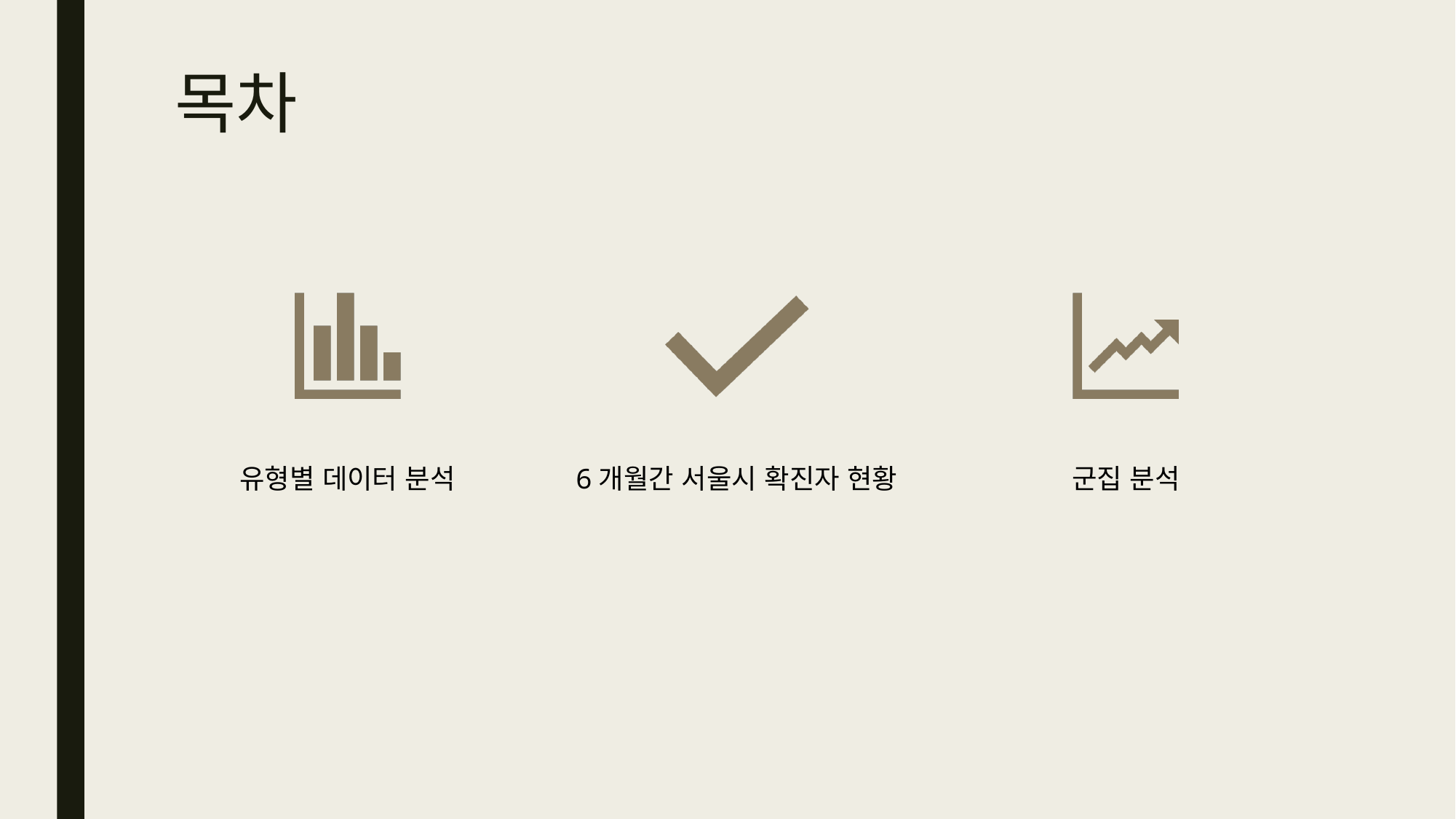

# 목차
유형별 데이터 분석
6개월간 서울시 확진자 현황
군집 분석